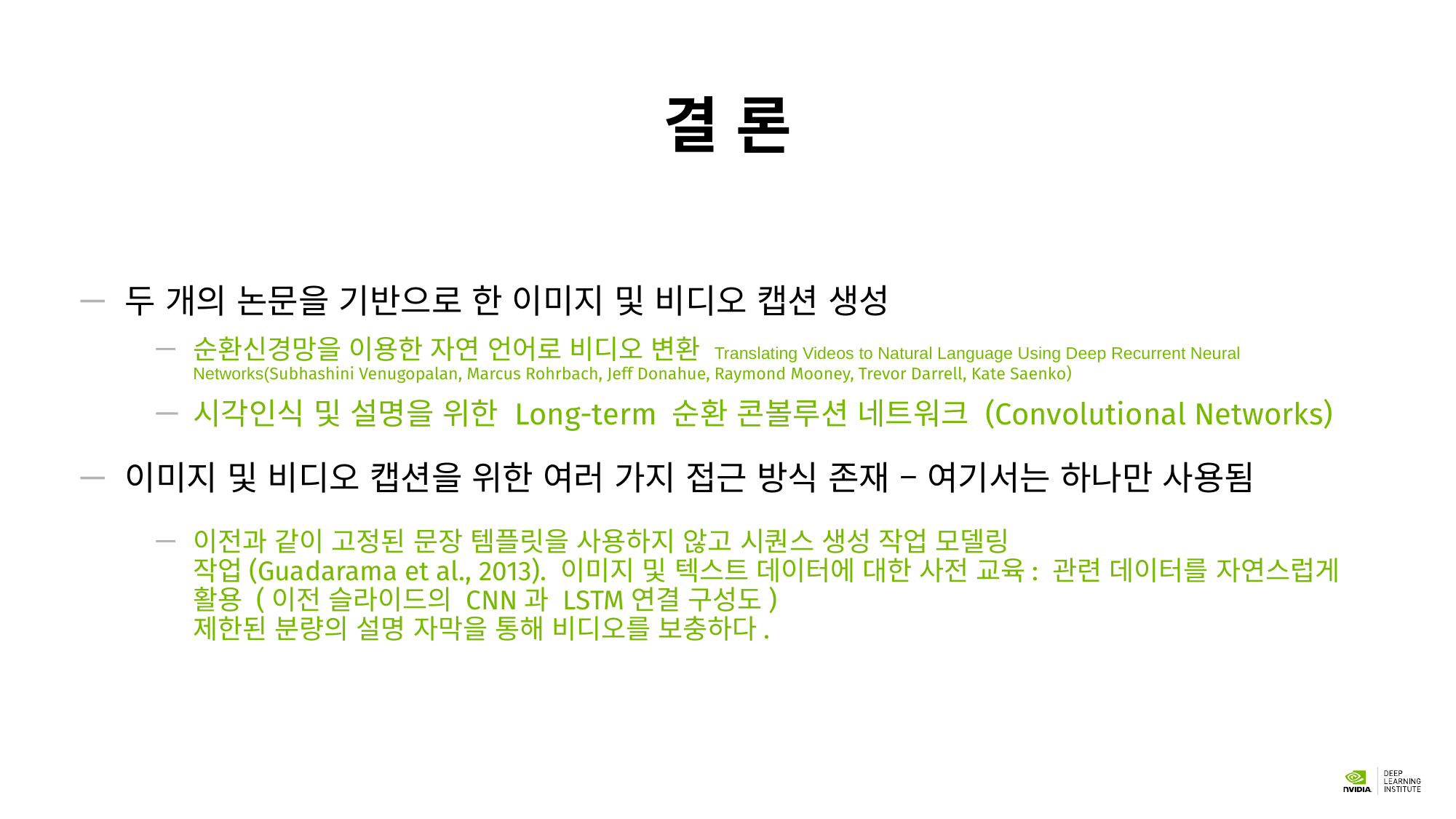

# 결 론
두 개의 논문을 기반으로 한 이미지 및 비디오 캡션 생성
순환신경망을 이용한 자연 언어로 비디오 변환 Translating Videos to Natural Language Using Deep Recurrent Neural Networks(Subhashini Venugopalan, Marcus Rohrbach, Jeff Donahue, Raymond Mooney, Trevor Darrell, Kate Saenko)
시각인식 및 설명을 위한 Long-term 순환 콘볼루션 네트워크 (Convolutional Networks)
이미지 및 비디오 캡션을 위한 여러 가지 접근 방식 존재 – 여기서는 하나만 사용됨
이전과 같이 고정된 문장 템플릿을 사용하지 않고 시퀀스 생성 작업 모델링
작업(Guadarama et al., 2013). 이미지 및 텍스트 데이터에 대한 사전 교육: 관련 데이터를 자연스럽게 활용 (이전 슬라이드의 CNN과 LSTM연결 구성도)
제한된 분량의 설명 자막을 통해 비디오를 보충하다.